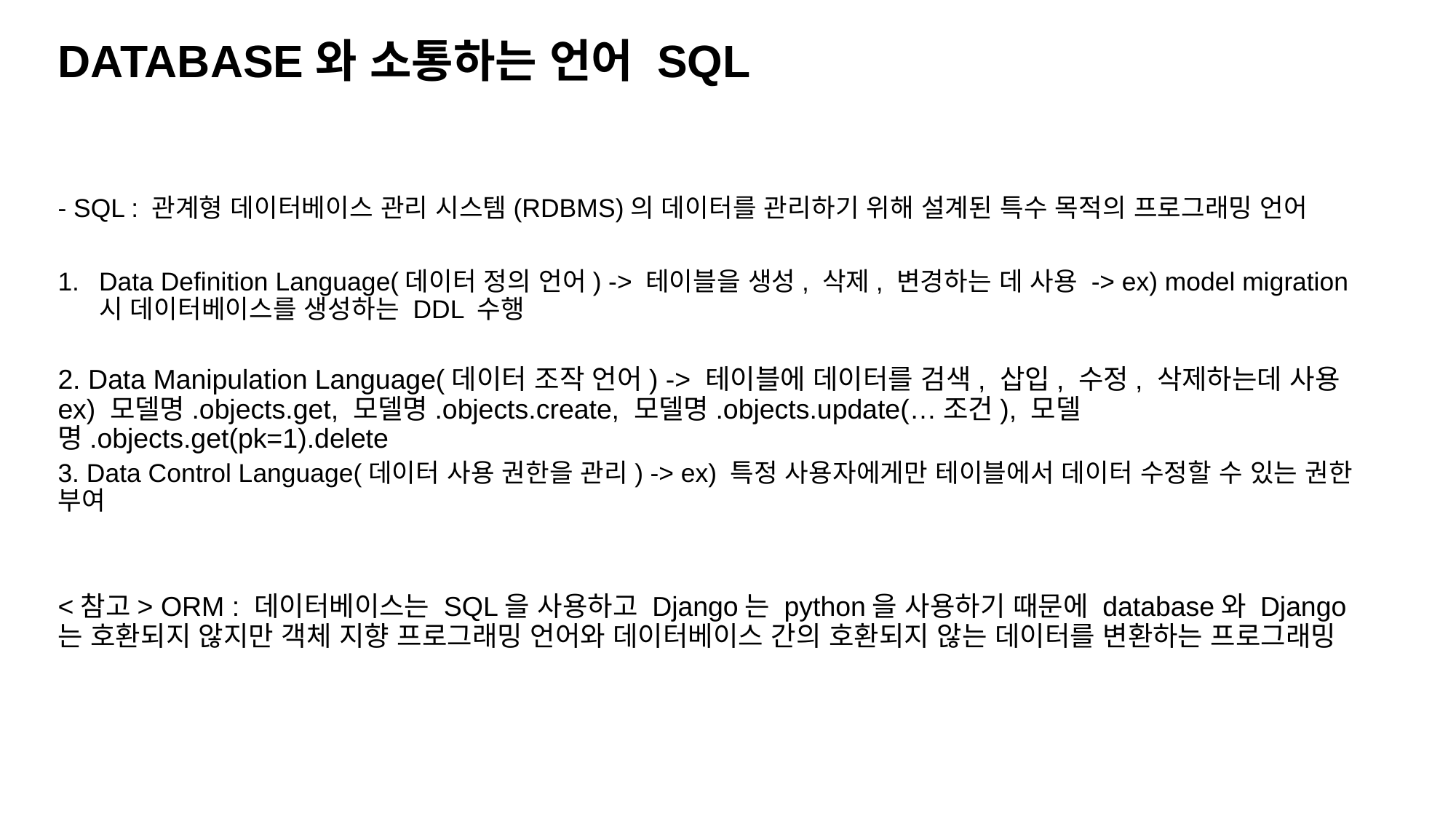

DATABASE와 소통하는 언어 SQL
- SQL : 관계형 데이터베이스 관리 시스템(RDBMS)의 데이터를 관리하기 위해 설계된 특수 목적의 프로그래밍 언어
Data Definition Language(데이터 정의 언어) -> 테이블을 생성, 삭제, 변경하는 데 사용 -> ex) model migration시 데이터베이스를 생성하는 DDL 수행
2. Data Manipulation Language(데이터 조작 언어) -> 테이블에 데이터를 검색, 삽입, 수정, 삭제하는데 사용
ex) 모델명.objects.get, 모델명.objects.create, 모델명.objects.update(…조건), 모델명.objects.get(pk=1).delete
3. Data Control Language(데이터 사용 권한을 관리) -> ex) 특정 사용자에게만 테이블에서 데이터 수정할 수 있는 권한 부여

<참고> ORM : 데이터베이스는 SQL을 사용하고 Django는 python을 사용하기 때문에 database와 Django는 호환되지 않지만 객체 지향 프로그래밍 언어와 데이터베이스 간의 호환되지 않는 데이터를 변환하는 프로그래밍